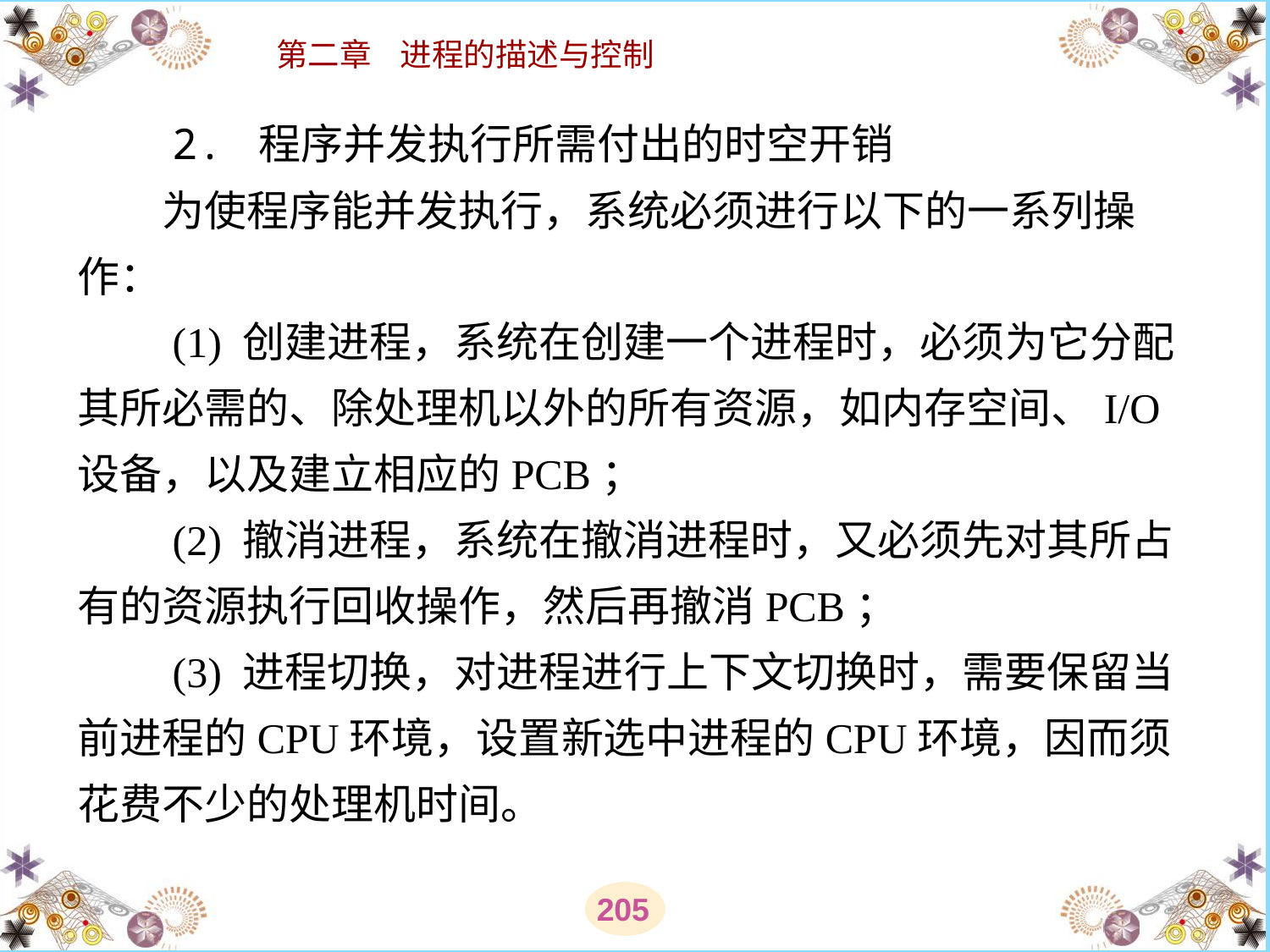

# 2. 程序并发执行所需付出的时空开销 　　为使程序能并发执行，系统必须进行以下的一系列操作： 　　(1) 创建进程，系统在创建一个进程时，必须为它分配其所必需的、除处理机以外的所有资源，如内存空间、I/O设备，以及建立相应的PCB； 　　(2) 撤消进程，系统在撤消进程时，又必须先对其所占有的资源执行回收操作，然后再撤消PCB； 　　(3) 进程切换，对进程进行上下文切换时，需要保留当前进程的CPU环境，设置新选中进程的CPU环境，因而须花费不少的处理机时间。